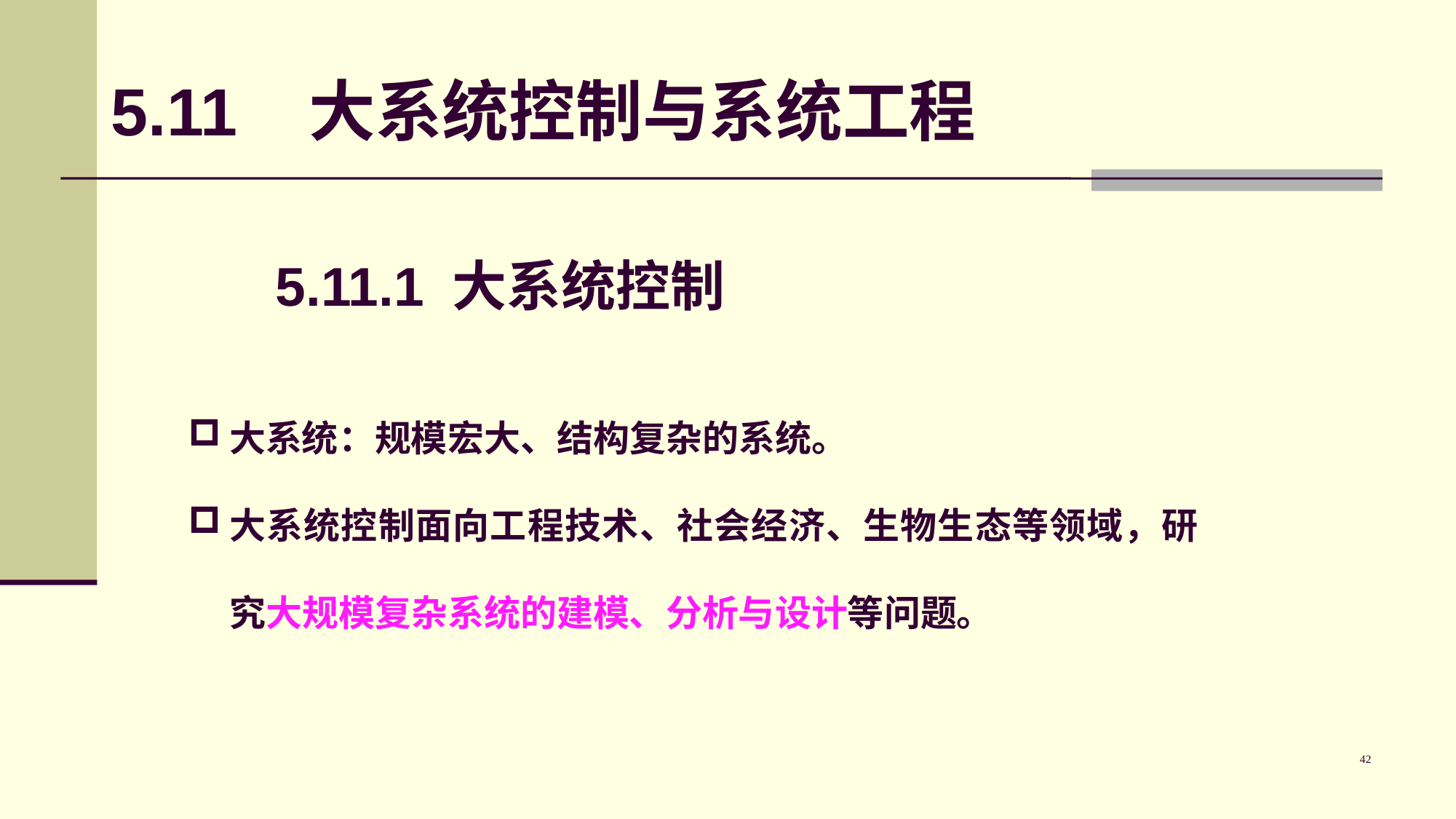

# 5.11   大系统控制与系统工程
  5.11.1 大系统控制
大系统：规模宏大、结构复杂的系统。
大系统控制面向工程技术、社会经济、生物生态等领域，研究大规模复杂系统的建模、分析与设计等问题。
42